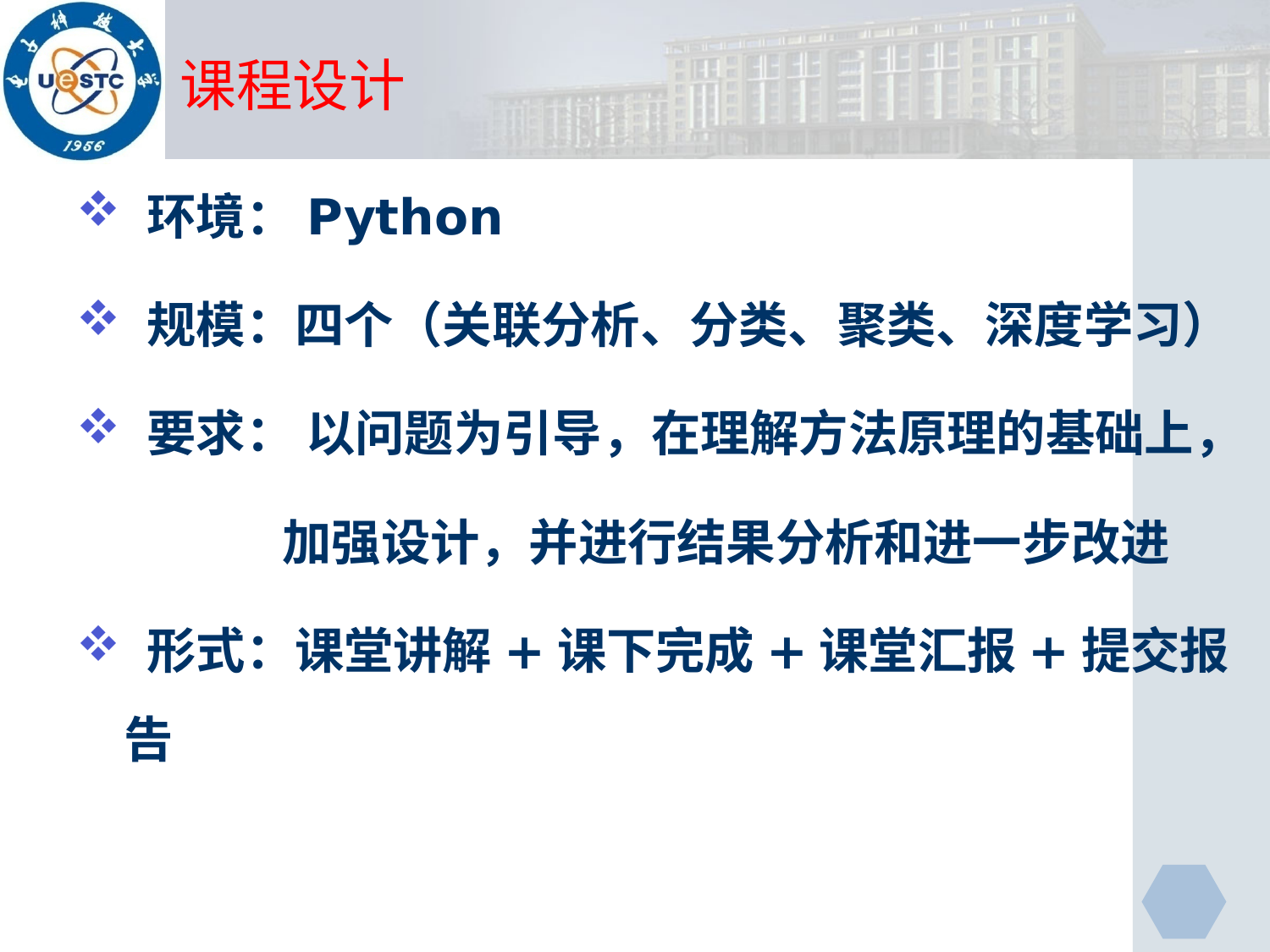

# 课程设计
 环境：Python
 规模：四个（关联分析、分类、聚类、深度学习）
 要求： 以问题为引导，在理解方法原理的基础上，
	      加强设计，并进行结果分析和进一步改进
 形式：课堂讲解+课下完成+课堂汇报+提交报告